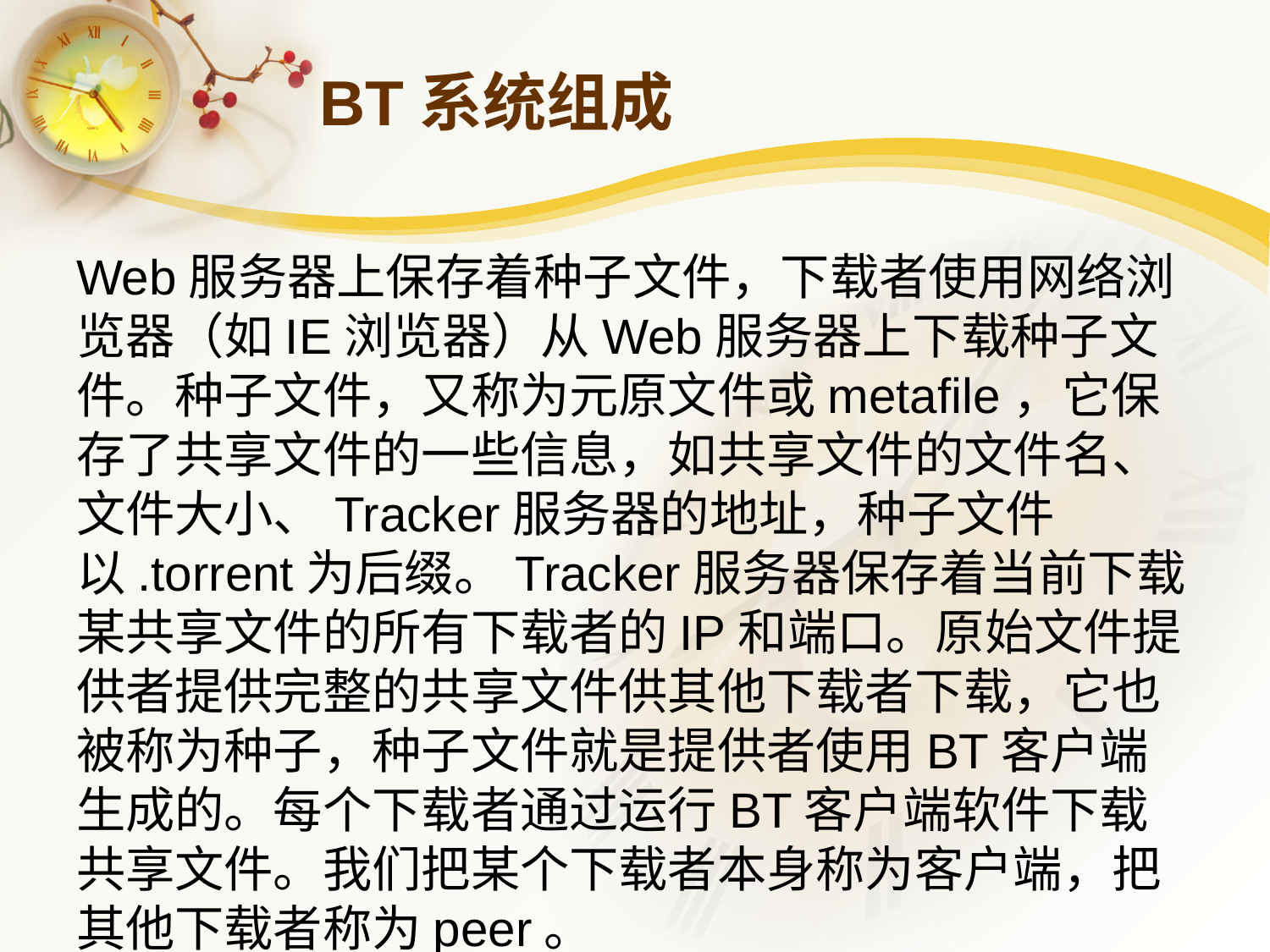

# BT系统组成
Web服务器上保存着种子文件，下载者使用网络浏览器（如IE浏览器）从Web服务器上下载种子文件。种子文件，又称为元原文件或metafile，它保存了共享文件的一些信息，如共享文件的文件名、文件大小、Tracker服务器的地址，种子文件以.torrent为后缀。Tracker服务器保存着当前下载某共享文件的所有下载者的IP和端口。原始文件提供者提供完整的共享文件供其他下载者下载，它也被称为种子，种子文件就是提供者使用BT客户端生成的。每个下载者通过运行BT客户端软件下载共享文件。我们把某个下载者本身称为客户端，把其他下载者称为peer。